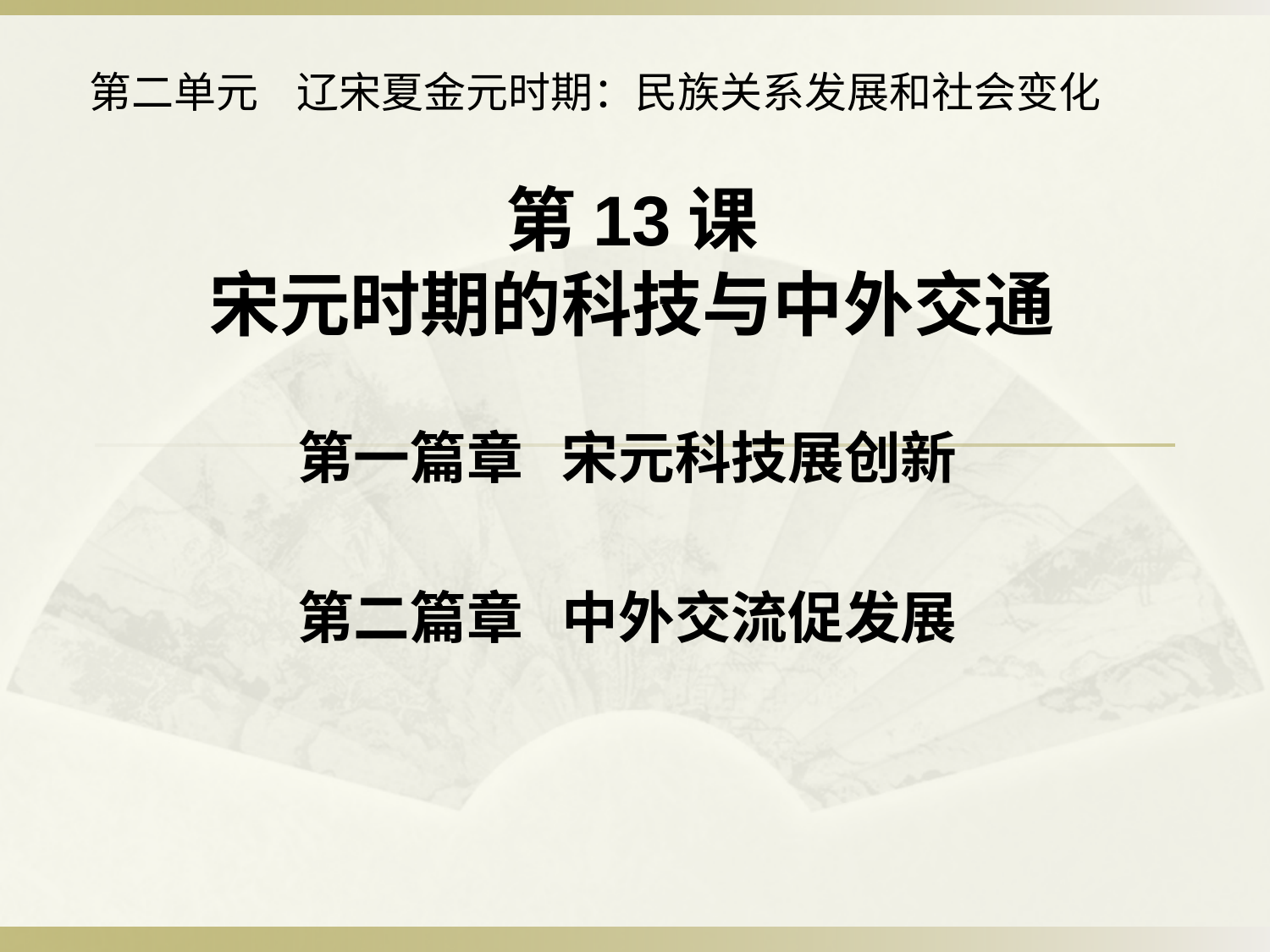

第二单元    辽宋夏金元时期：民族关系发展和社会变化
第13课
宋元时期的科技与中外交通
第一篇章   宋元科技展创新
第二篇章   中外交流促发展